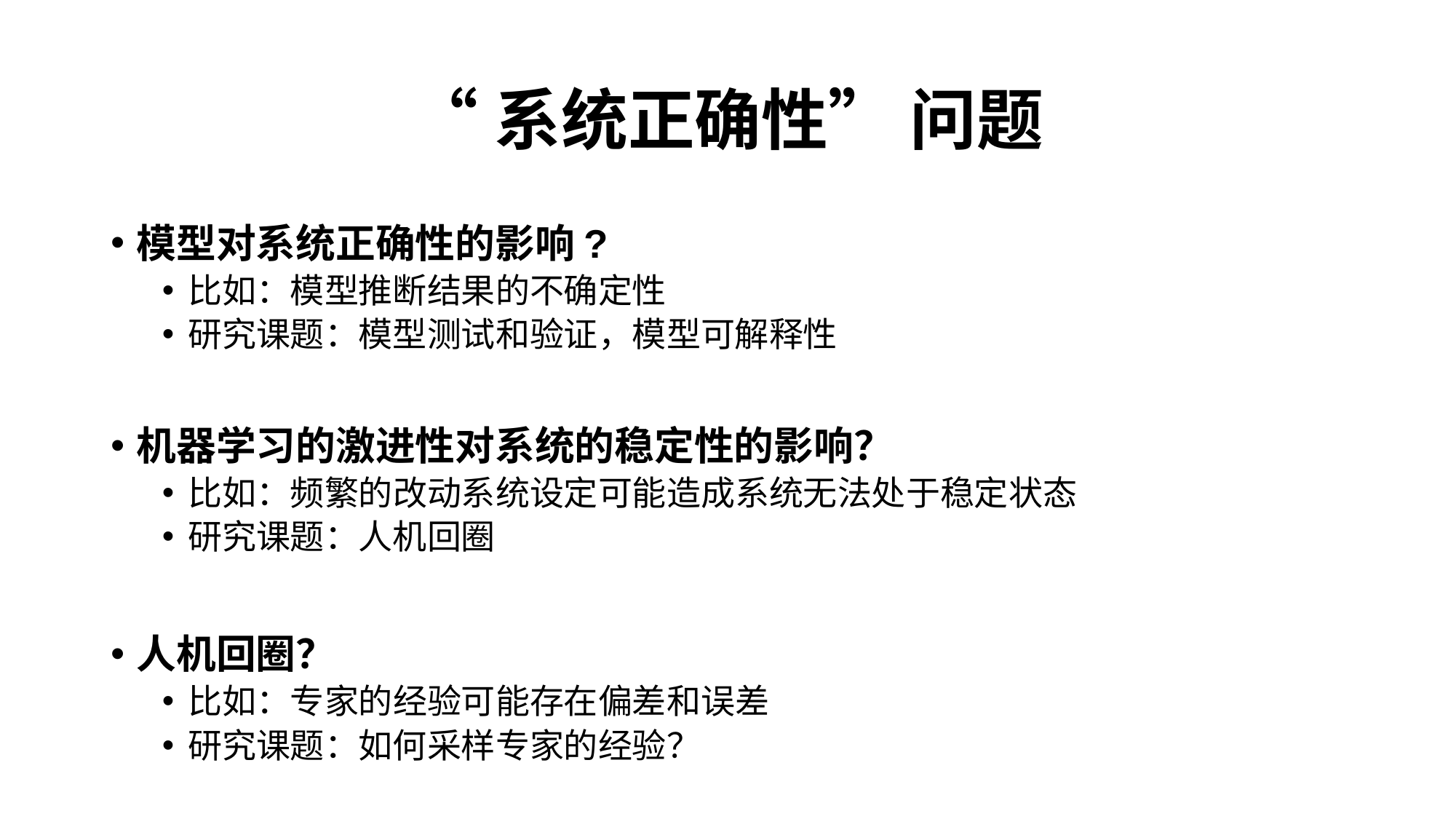

# “系统正确性” 问题
模型对系统正确性的影响?
比如：模型推断结果的不确定性
研究课题：模型测试和验证，模型可解释性

机器学习的激进性对系统的稳定性的影响？
比如：频繁的改动系统设定可能造成系统无法处于稳定状态
研究课题：人机回圈

人机回圈？
比如：专家的经验可能存在偏差和误差
研究课题：如何采样专家的经验？